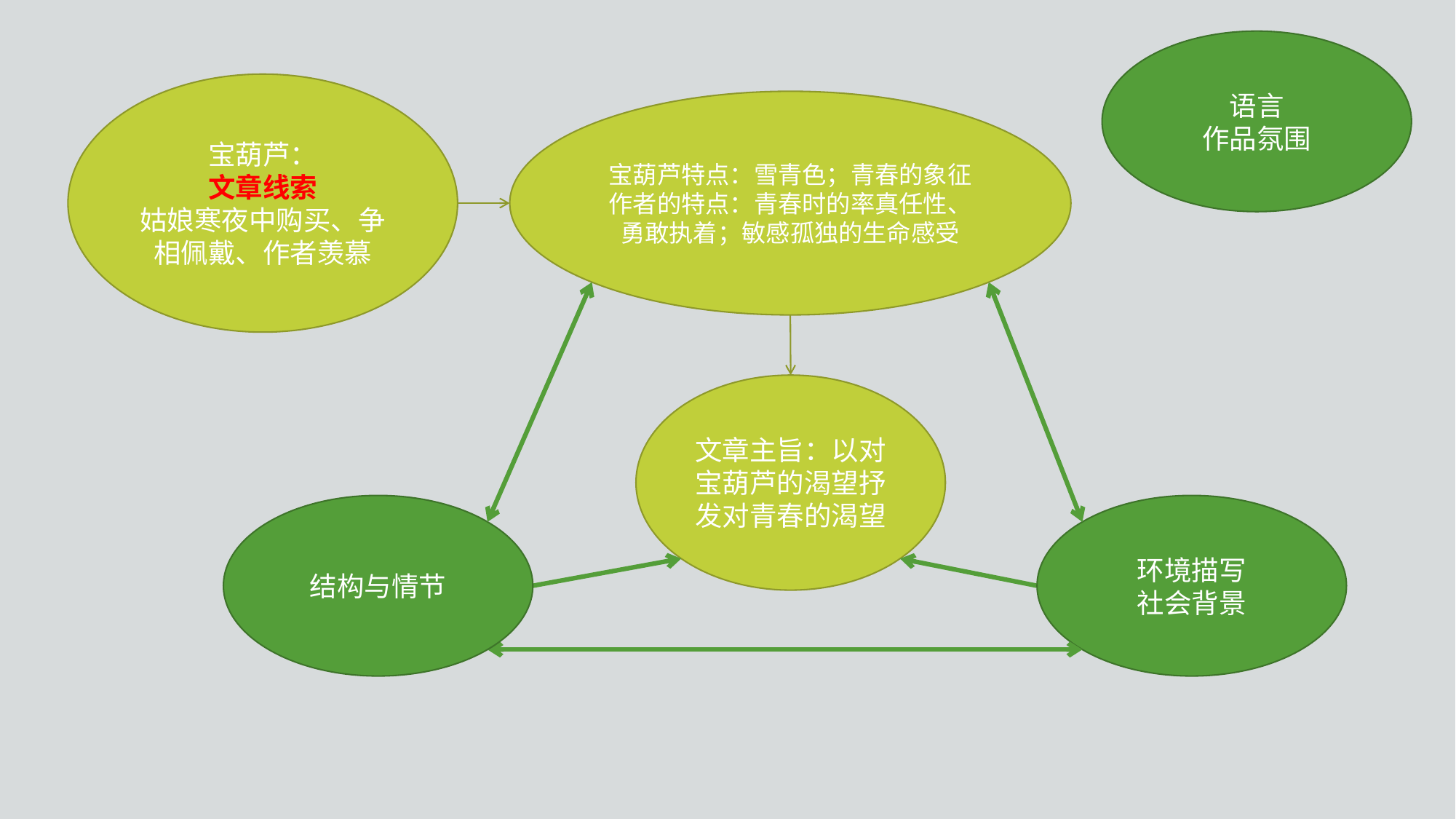

语言
作品氛围
宝葫芦：
文章线索
姑娘寒夜中购买、争相佩戴、作者羡慕
宝葫芦特点：雪青色；青春的象征
作者的特点：青春时的率真任性、勇敢执着；敏感孤独的生命感受
文章主旨：以对宝葫芦的渴望抒发对青春的渴望
结构与情节
环境描写
社会背景